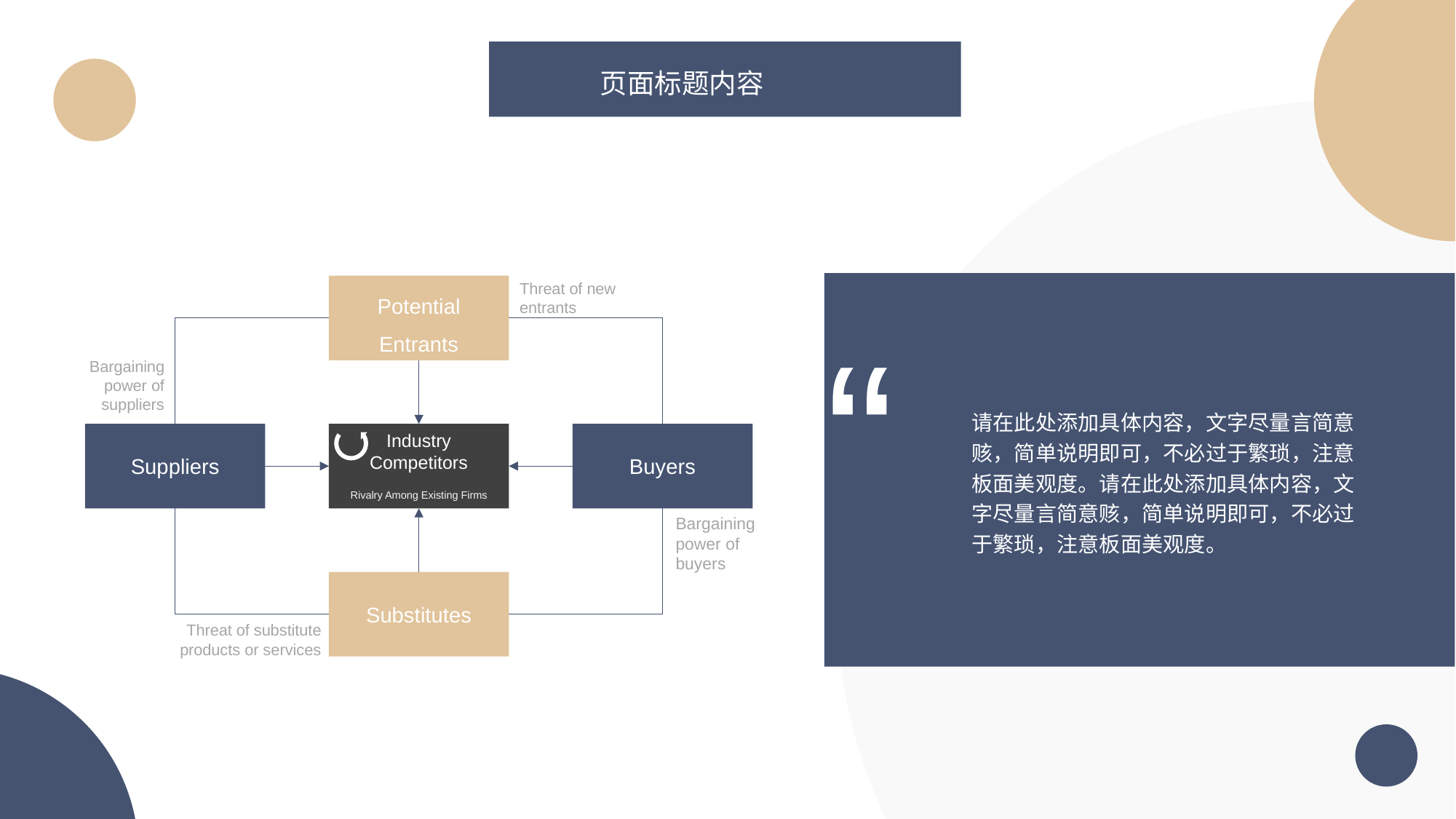

页面标题内容

Threat of new entrants

Potential Entrants
“
Bargaining power of suppliers
请在此处添加具体内容，文字尽量言简意赅，简单说明即可，不必过于繁琐，注意板面美观度。请在此处添加具体内容，文字尽量言简意赅，简单说明即可，不必过于繁琐，注意板面美观度。
Suppliers
Industry Competitors
Buyers

Rivalry Among Existing Firms
Bargaining power of buyers
Substitutes
Threat of substitute products or services